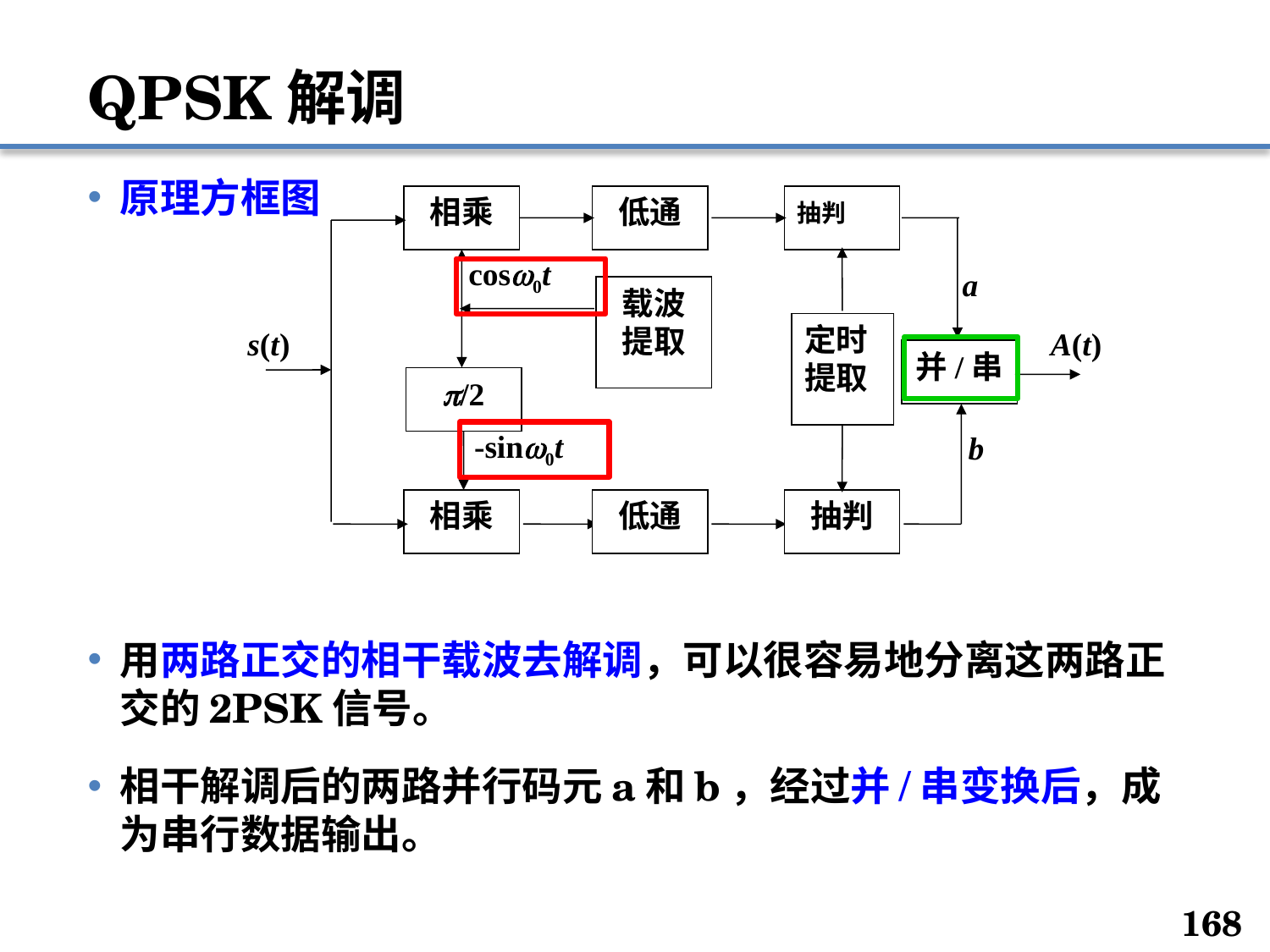

# QPSK解调
原理方框图

用两路正交的相干载波去解调，可以很容易地分离这两路正交的2PSK信号。
相干解调后的两路并行码元a和b，经过并/串变换后，成为串行数据输出。
相乘
低通
抽判

cosω0t

a
载波
提取

s(t)
A(t)
并/串
π/2

-sinω0t
b

相乘
低通
抽判

定时
提取

168